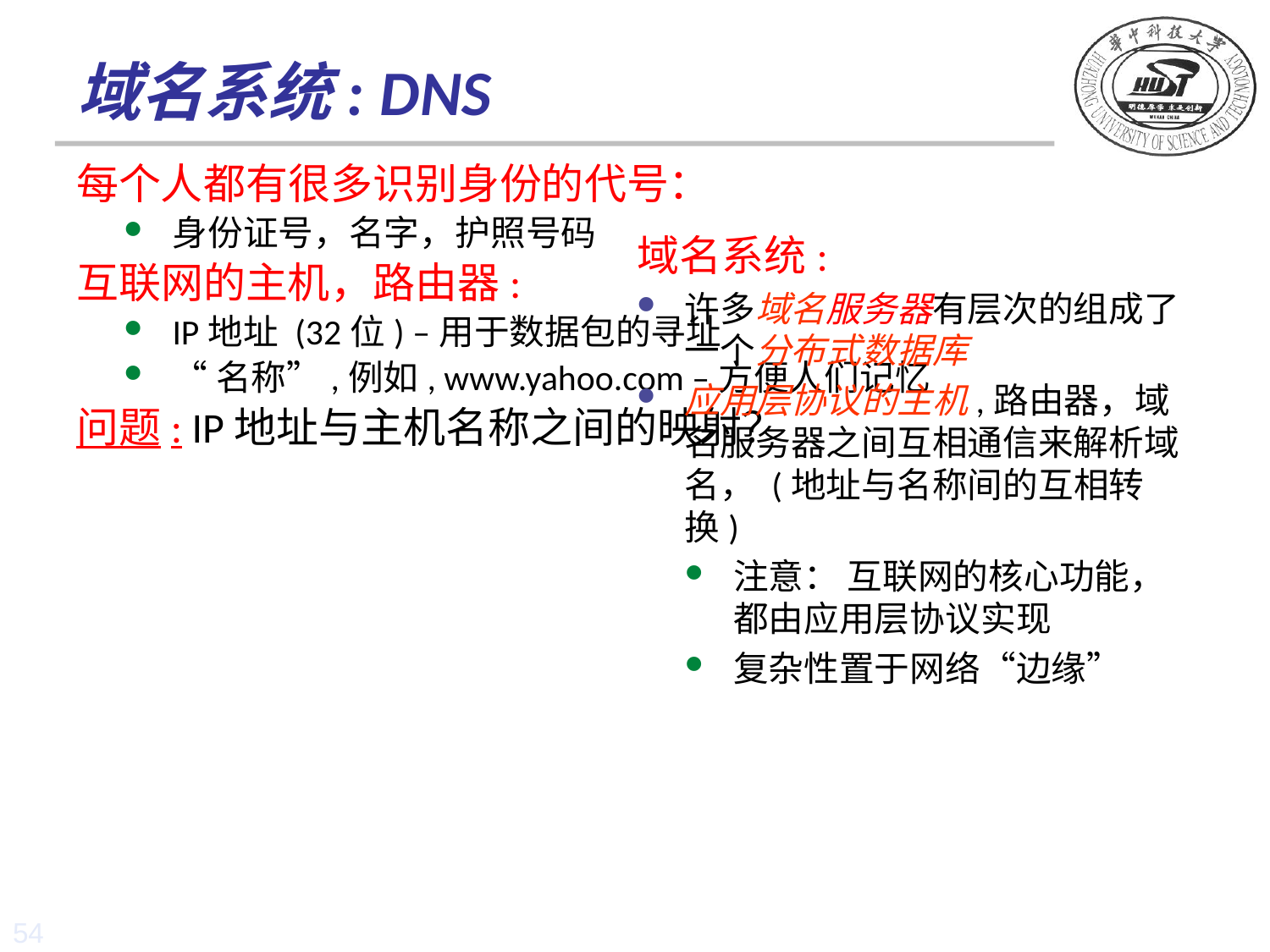

# 域名系统: DNS
每个人都有很多识别身份的代号：
身份证号，名字，护照号码
互联网的主机，路由器:
IP地址 (32位) –用于数据包的寻址
“名称”,例如, www.yahoo.com –方便人们记忆
问题: IP地址与主机名称之间的映射？
域名系统:
许多域名服务器有层次的组成了一个分布式数据库
应用层协议的主机,路由器，域名服务器之间互相通信来解析域名， (地址与名称间的互相转换)
注意： 互联网的核心功能，都由应用层协议实现
复杂性置于网络“边缘”
54